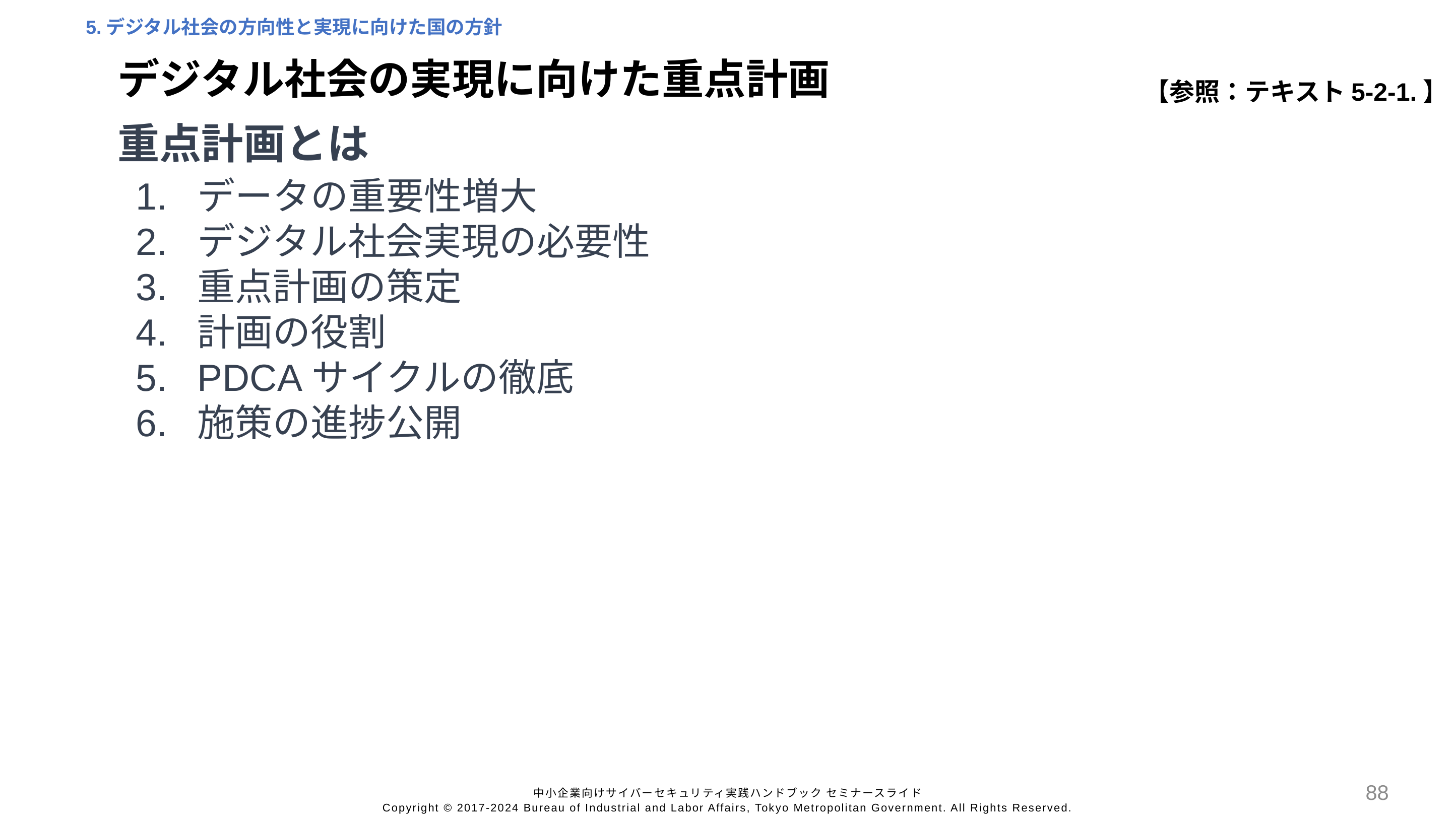

5.デジタル社会の方向性と実現に向けた国の方針
デジタル社会の実現に向けた重点計画
【参照：テキスト5-2-1.】
重点計画とは
データの重要性増大
デジタル社会実現の必要性
重点計画の策定
計画の役割
PDCAサイクルの徹底
施策の進捗公開

88